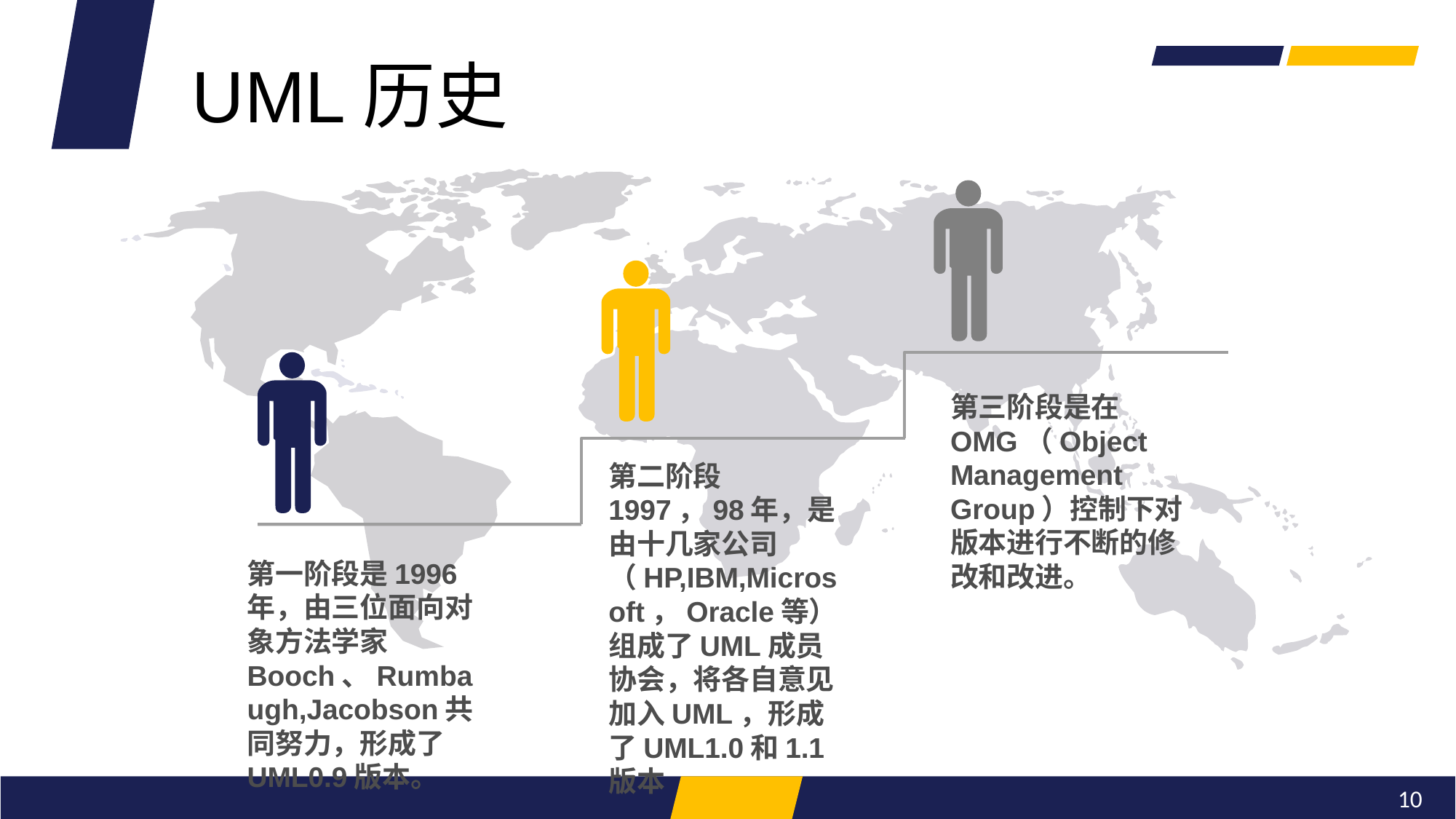

UML历史

第三阶段是在OMG（Object Management Group）控制下对版本进行不断的修改和改进。
第二阶段1997，98年，是由十几家公司（HP,IBM,Microsoft，Oracle等）组成了UML成员协会，将各自意见加入UML，形成了UML1.0和1.1版本
第一阶段是1996年，由三位面向对象方法学家Booch、Rumbaugh,Jacobson共同努力，形成了UML0.9版本。
10